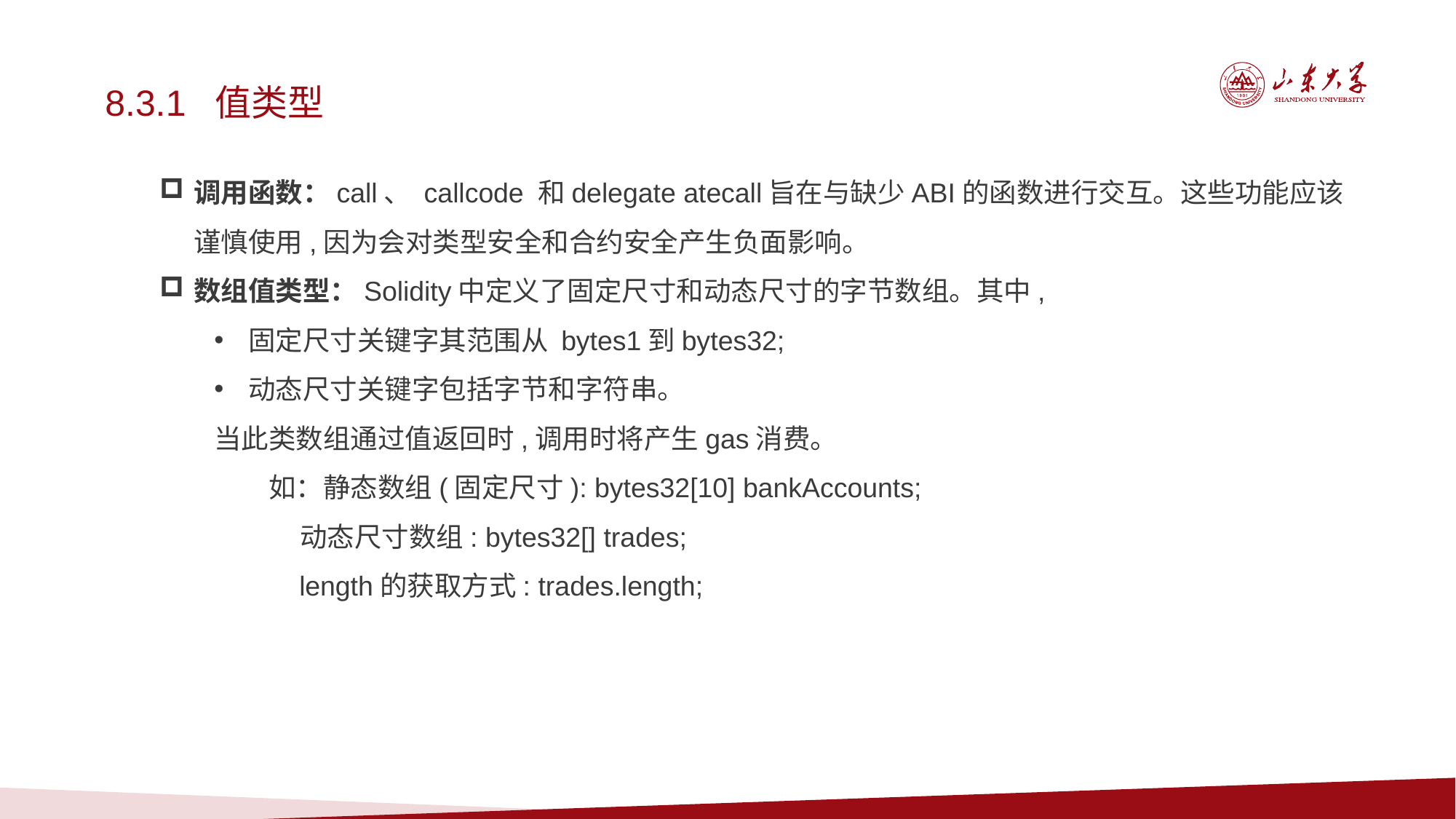

8.3.1  值类型

调用函数：call、 callcode 和delegate atecall旨在与缺少ABI的函数进行交互。这些功能应该谨慎使用,因为会对类型安全和合约安全产生负面影响。
数组值类型：Solidity中定义了固定尺寸和动态尺寸的字节数组。其中,
固定尺寸关键字其范围从 bytes1到bytes32;
动态尺寸关键字包括字节和字符串。
当此类数组通过值返回时,调用时将产生gas消费。
如：静态数组(固定尺寸): bytes32[10] bankAccounts;
    动态尺寸数组: bytes32[] trades;
    length的获取方式: trades.length;